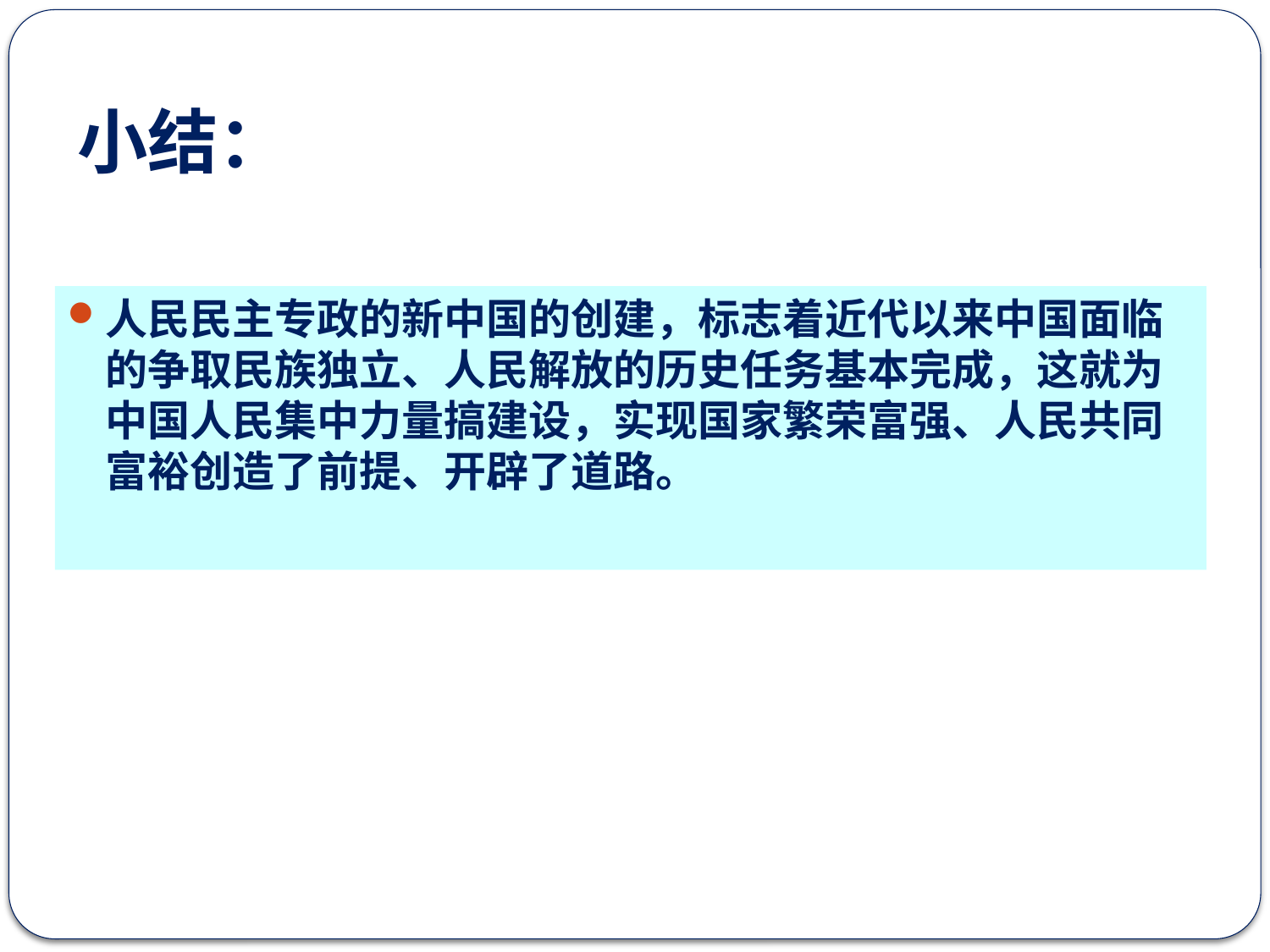

# 小结：
人民民主专政的新中国的创建，标志着近代以来中国面临的争取民族独立、人民解放的历史任务基本完成，这就为中国人民集中力量搞建设，实现国家繁荣富强、人民共同富裕创造了前提、开辟了道路。